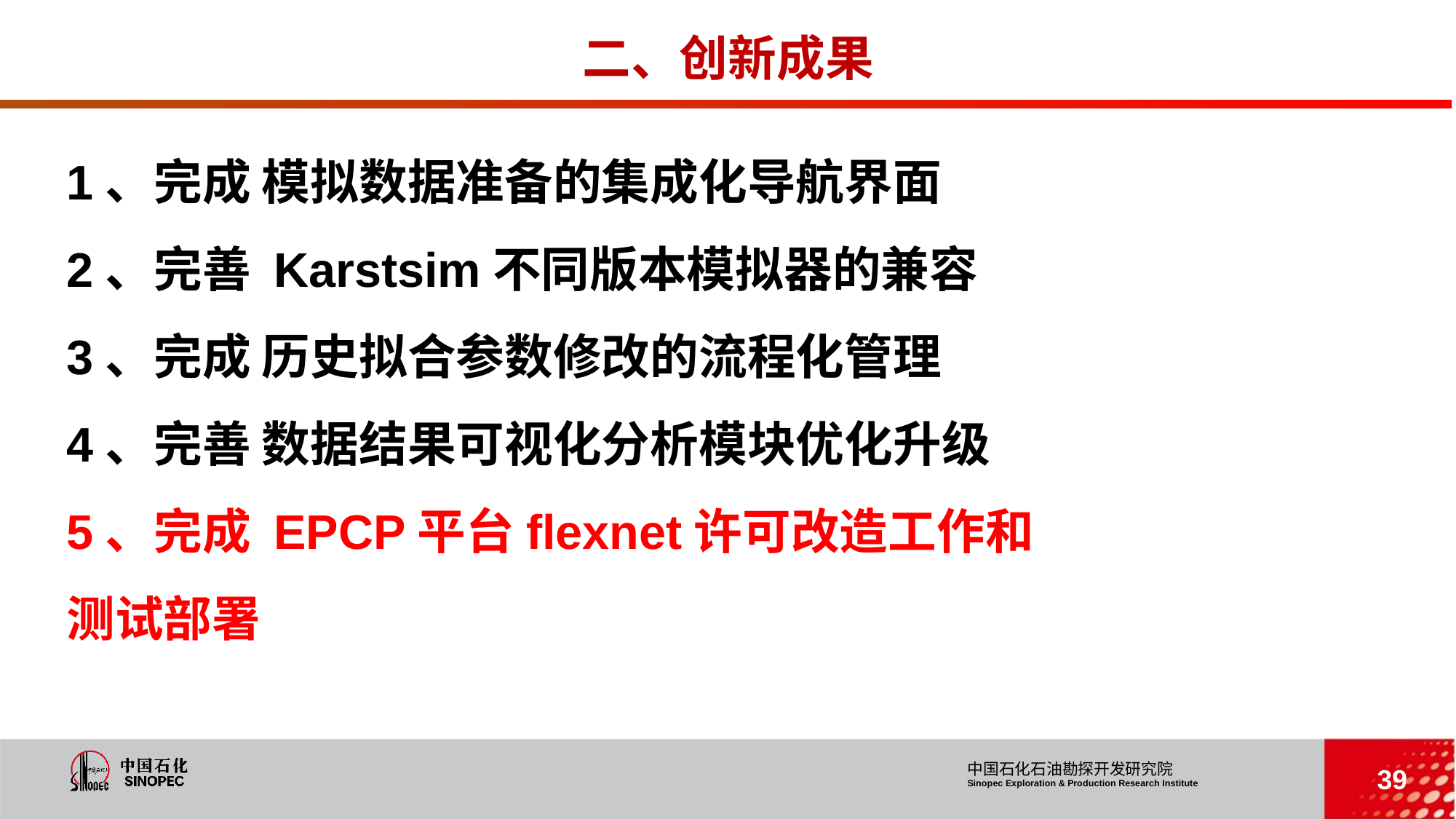

二、创新成果
1、完成 模拟数据准备的集成化导航界面
2、完善 Karstsim不同版本模拟器的兼容
3、完成 历史拟合参数修改的流程化管理
4、完善 数据结果可视化分析模块优化升级
5、完成 EPCP平台flexnet许可改造工作和测试部署